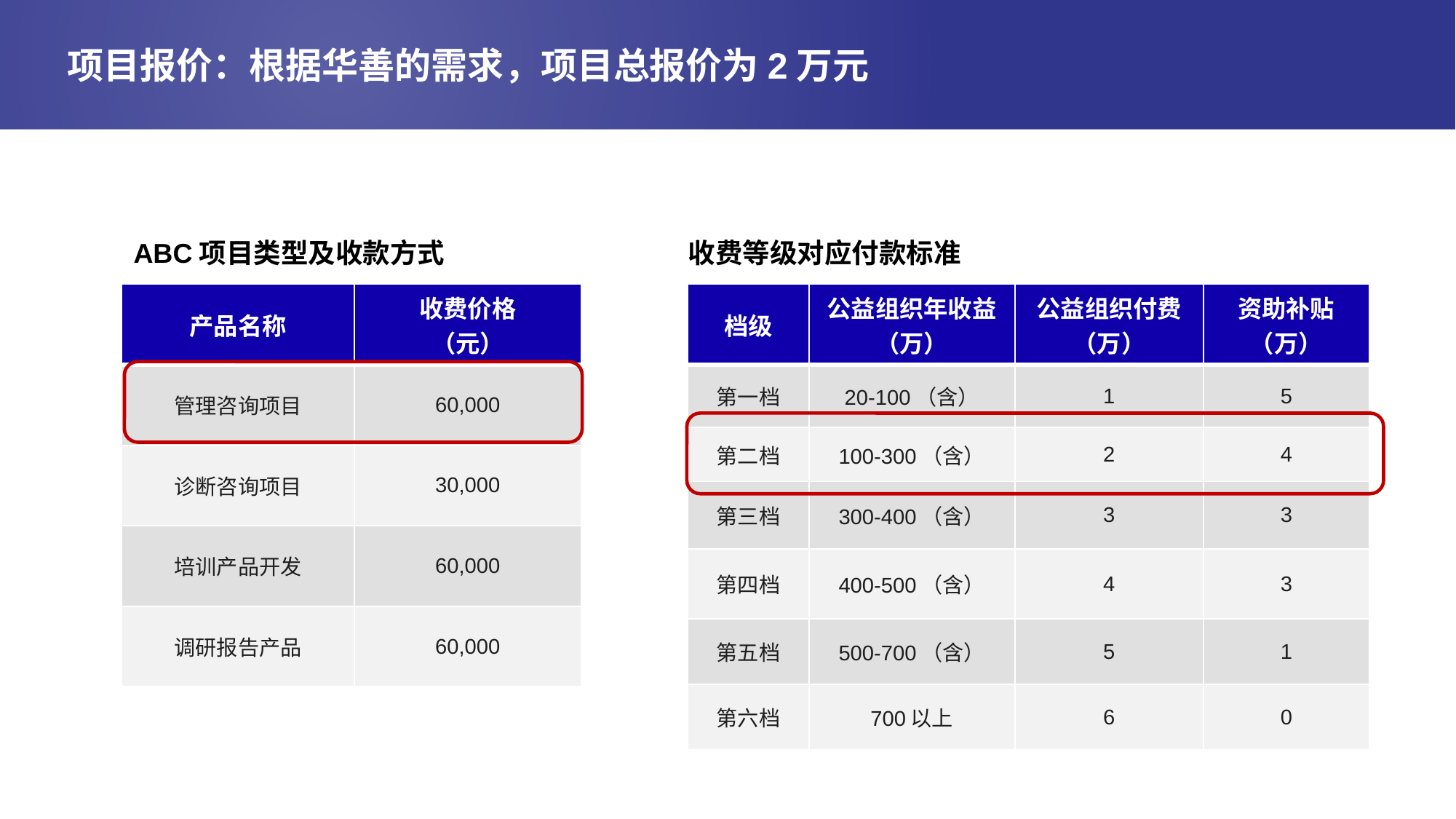

# 项目报价：根据华善的需求，项目总报价为2万元
ABC项目类型及收款方式
收费等级对应付款标准
| 产品名称 | 收费价格 （元） |
| --- | --- |
| 管理咨询项目 | 60,000 |
| 诊断咨询项目 | 30,000 |
| 培训产品开发 | 60,000 |
| 调研报告产品 | 60,000 |
| 档级 | 公益组织年收益 （万） | 公益组织付费 （万） | 资助补贴 （万） |
| --- | --- | --- | --- |
| 第一档 | 20-100（含） | 1 | 5 |
| 第二档 | 100-300（含） | 2 | 4 |
| 第三档 | 300-400（含） | 3 | 3 |
| 第四档 | 400-500（含） | 4 | 3 |
| 第五档 | 500-700（含） | 5 | 1 |
| 第六档 | 700以上 | 6 | 0 |